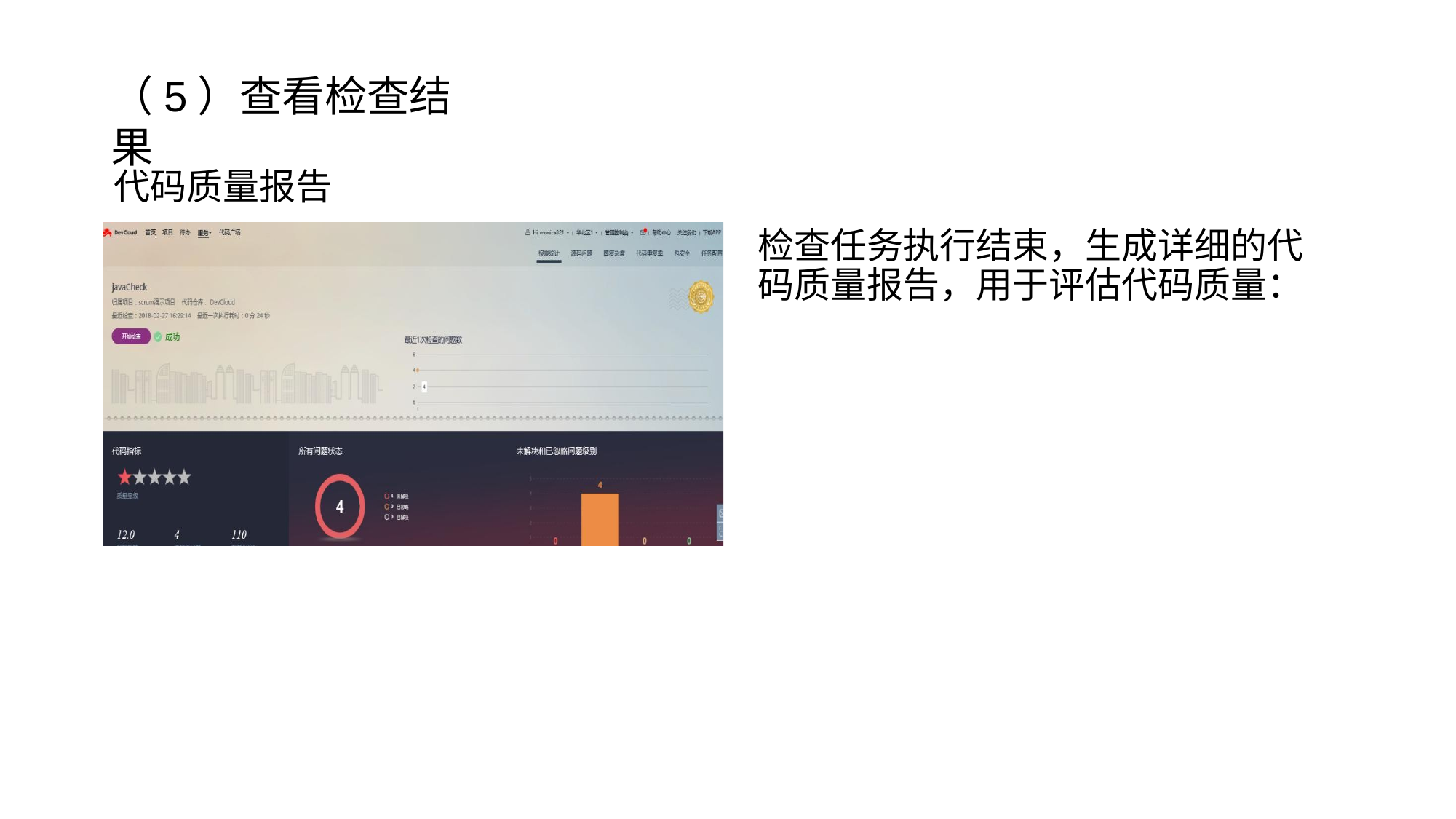

# （5）查看检查结果
代码质量报告
检查任务执行结束，生成详细的代 码质量报告，用于评估代码质量：